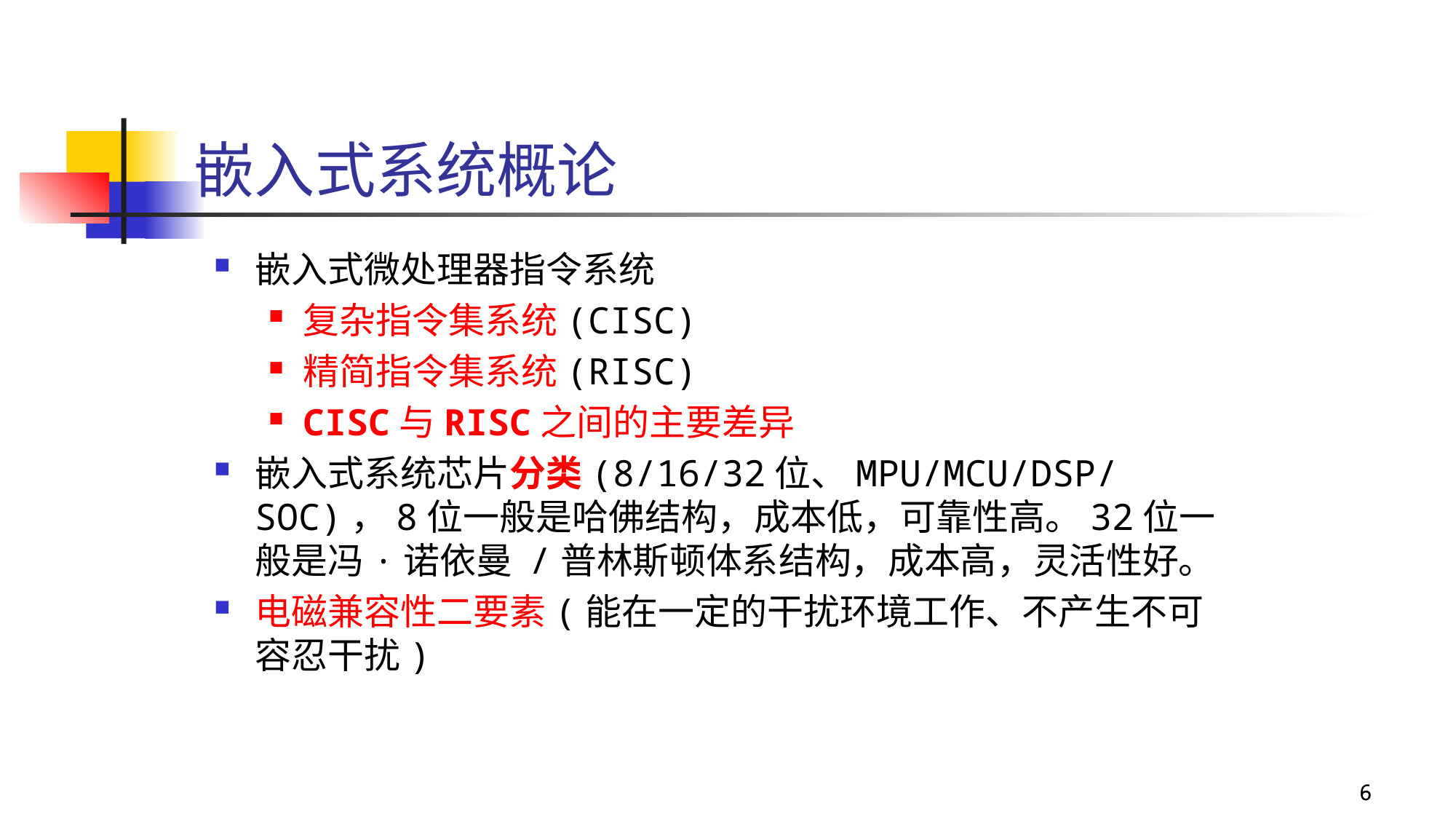

# 嵌入式系统概论
嵌入式微处理器指令系统
复杂指令集系统(CISC)
精简指令集系统(RISC)
CISC与RISC之间的主要差异
嵌入式系统芯片分类(8/16/32位、MPU/MCU/DSP/SOC)，8位一般是哈佛结构，成本低，可靠性高。32位一般是冯·诺依曼 /普林斯顿体系结构，成本高，灵活性好。
电磁兼容性二要素(能在一定的干扰环境工作、不产生不可容忍干扰)
6